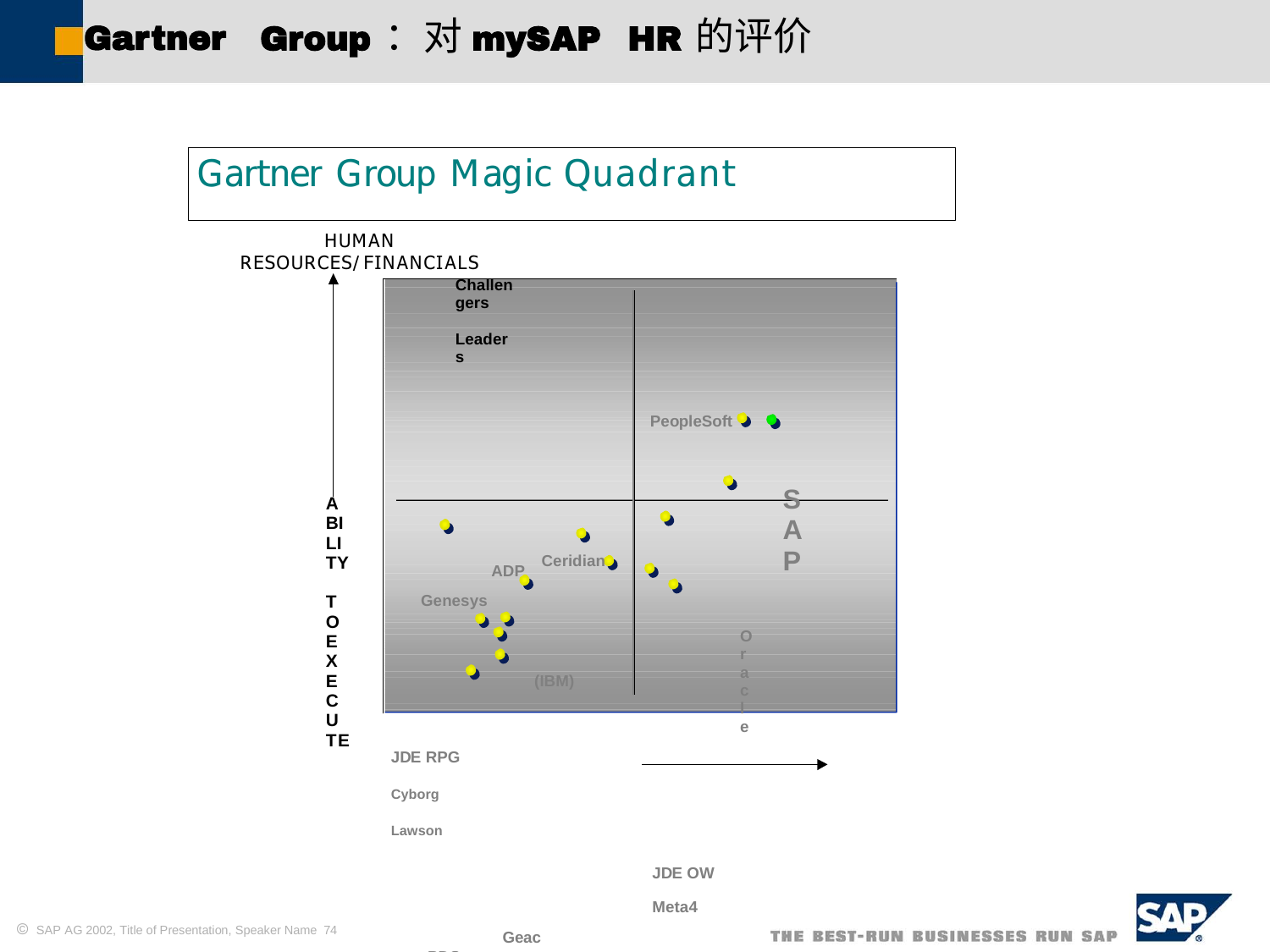

Group：对mySAP
HR的评价
Gartner

HUMAN RESOURCES/FINANCIALS
Challengers	Leaders
SAP
Oracle
JDE RPG	Cyborg	Lawson
JDE OW
Meta4
Geac
PDS
Ross	HR Access
Niche Players	Visionaries
COMPLETENESS OF VISION
Source: GartnerGroup, September 1999

Gartner Group Magic Quadrant

PeopleSoft

ABILITY  TO EXECUTE

Ceridian

ADP

Genesys

(IBM)

©  SAP AG 2002, Title of Presentation, Speaker Name  74